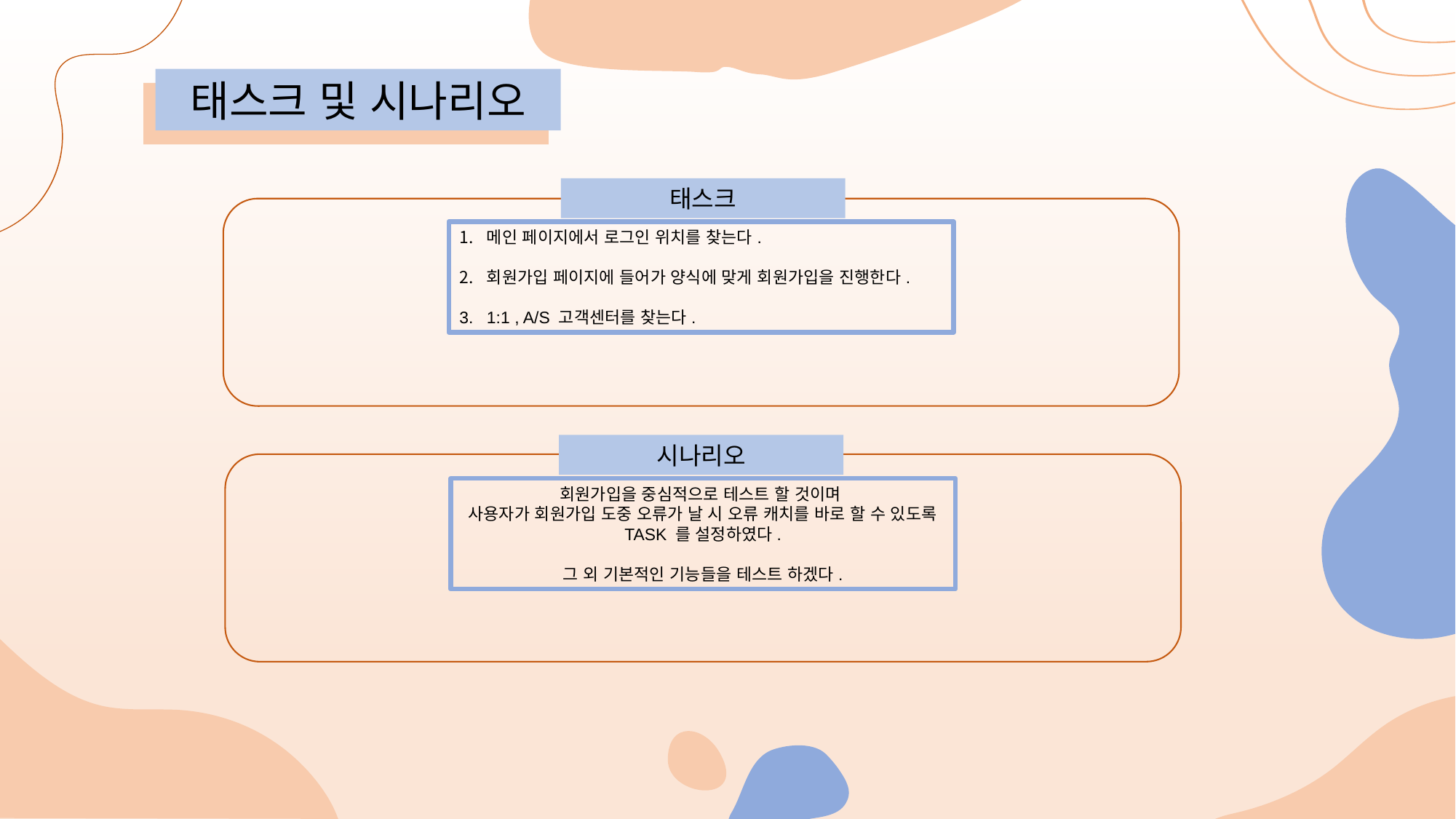

태스크 및 시나리오

태스크

메인 페이지에서 로그인 위치를 찾는다.

회원가입 페이지에 들어가 양식에 맞게 회원가입을 진행한다.

1:1 , A/S 고객센터를 찾는다.

시나리오

회원가입을 중심적으로 테스트 할 것이며
사용자가 회원가입 도중 오류가 날 시 오류 캐치를 바로 할 수 있도록 TASK 를 설정하였다.

그 외 기본적인 기능들을 테스트 하겠다.